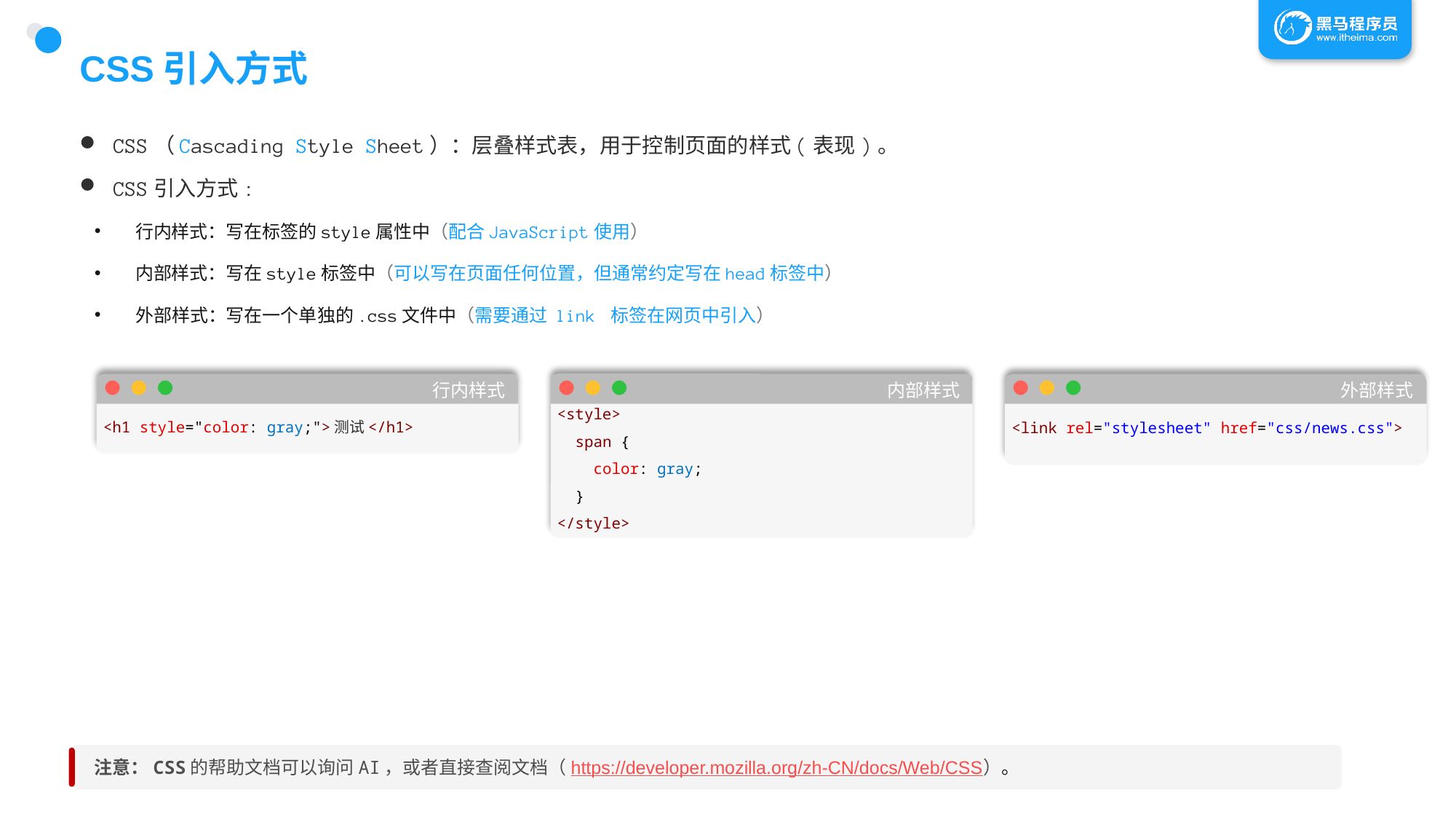

# CSS引入方式
CSS（Cascading Style Sheet）：层叠样式表，用于控制页面的样式(表现)。
CSS引入方式:
行内样式：写在标签的style属性中（配合JavaScript使用）
内部样式：写在style标签中（可以写在页面任何位置，但通常约定写在head标签中）
外部样式：写在一个单独的.css文件中（需要通过 link 标签在网页中引入）
行内样式
<h1 style="color: gray;">测试</h1>

内部样式
<style>
  span {
    color: gray;
  }
</style>

外部样式
<link rel="stylesheet" href="css/news.css">

注意：CSS的帮助文档可以询问AI，或者直接查阅文档（https://developer.mozilla.org/zh-CN/docs/Web/CSS）。